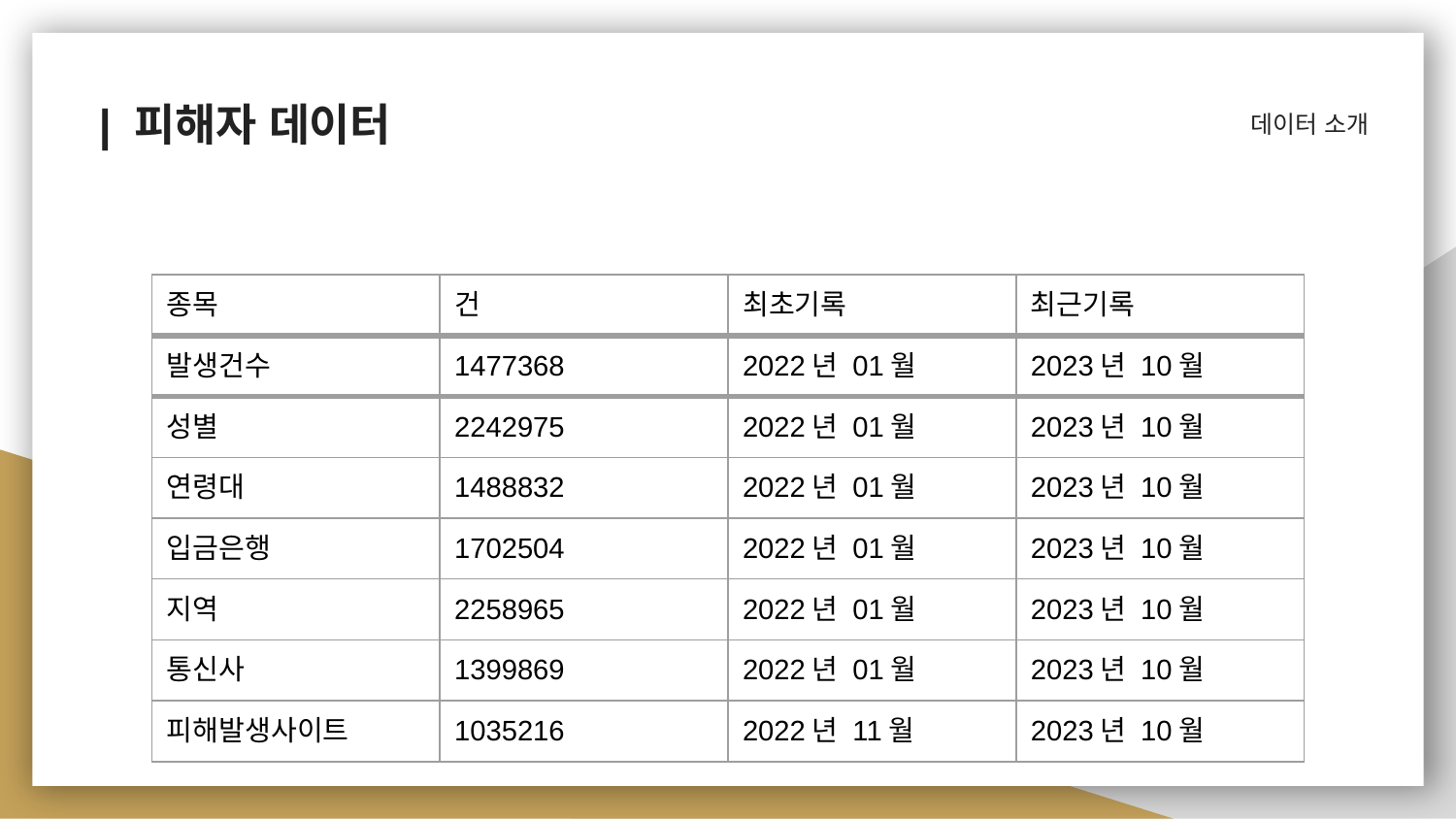

데이터 소개
# | 피해자 데이터
| 종목 | 건 | 최초기록 | 최근기록 |
| --- | --- | --- | --- |
| 발생건수 | 1477368 | 2022년 01월 | 2023년 10월 |
| 성별 | 2242975 | 2022년 01월 | 2023년 10월 |
| 연령대 | 1488832 | 2022년 01월 | 2023년 10월 |
| 입금은행 | 1702504 | 2022년 01월 | 2023년 10월 |
| 지역 | 2258965 | 2022년 01월 | 2023년 10월 |
| 통신사 | 1399869 | 2022년 01월 | 2023년 10월 |
| 피해발생사이트 | 1035216 | 2022년 11월 | 2023년 10월 |